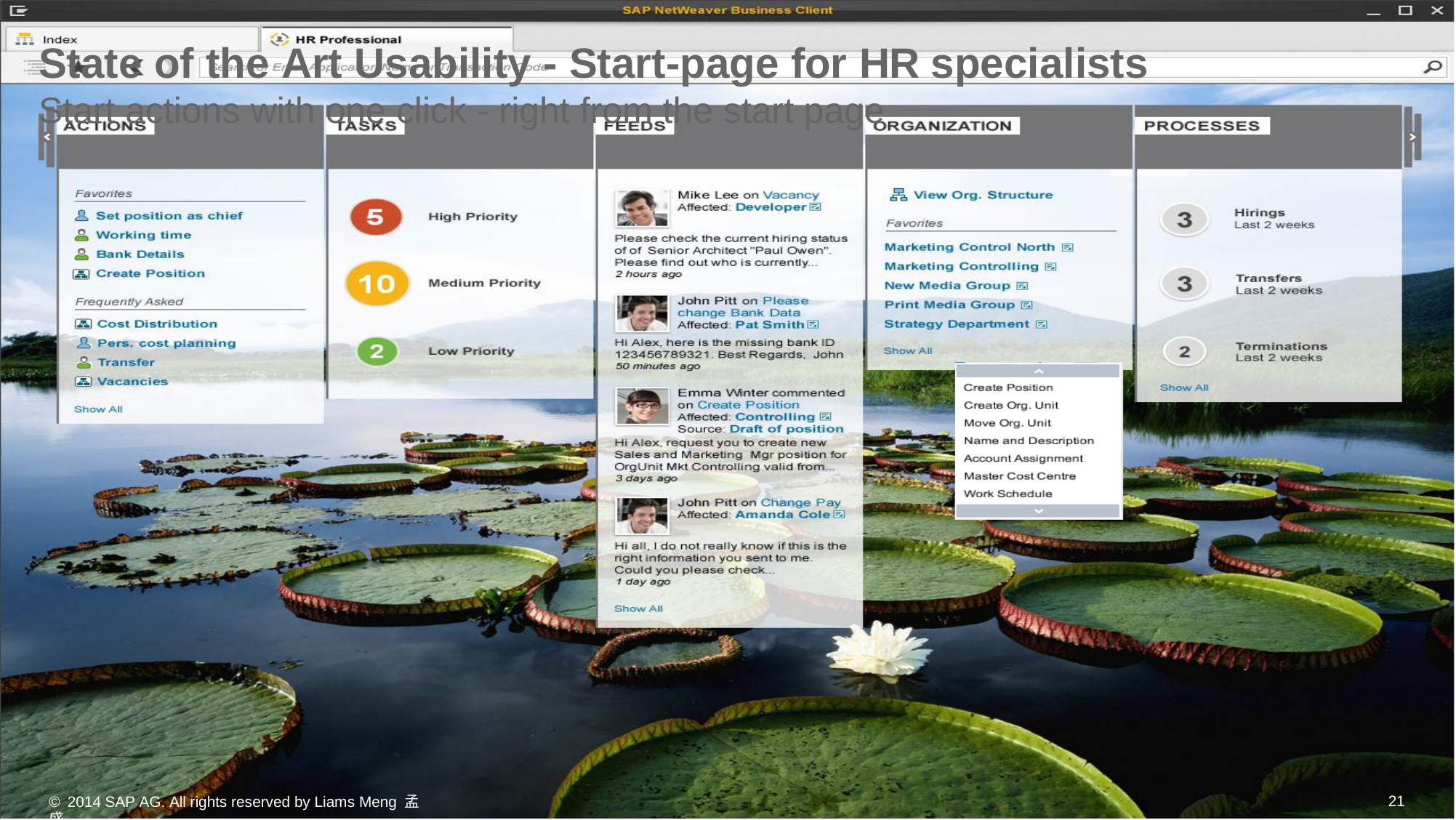

State of the Art Usability - Start-page for HR
specialists
Start
actions
with
one
click
-
right
from
the
start
page

© 2014 SAP AG. All rights reserved by Liams Meng 孟盛.
21